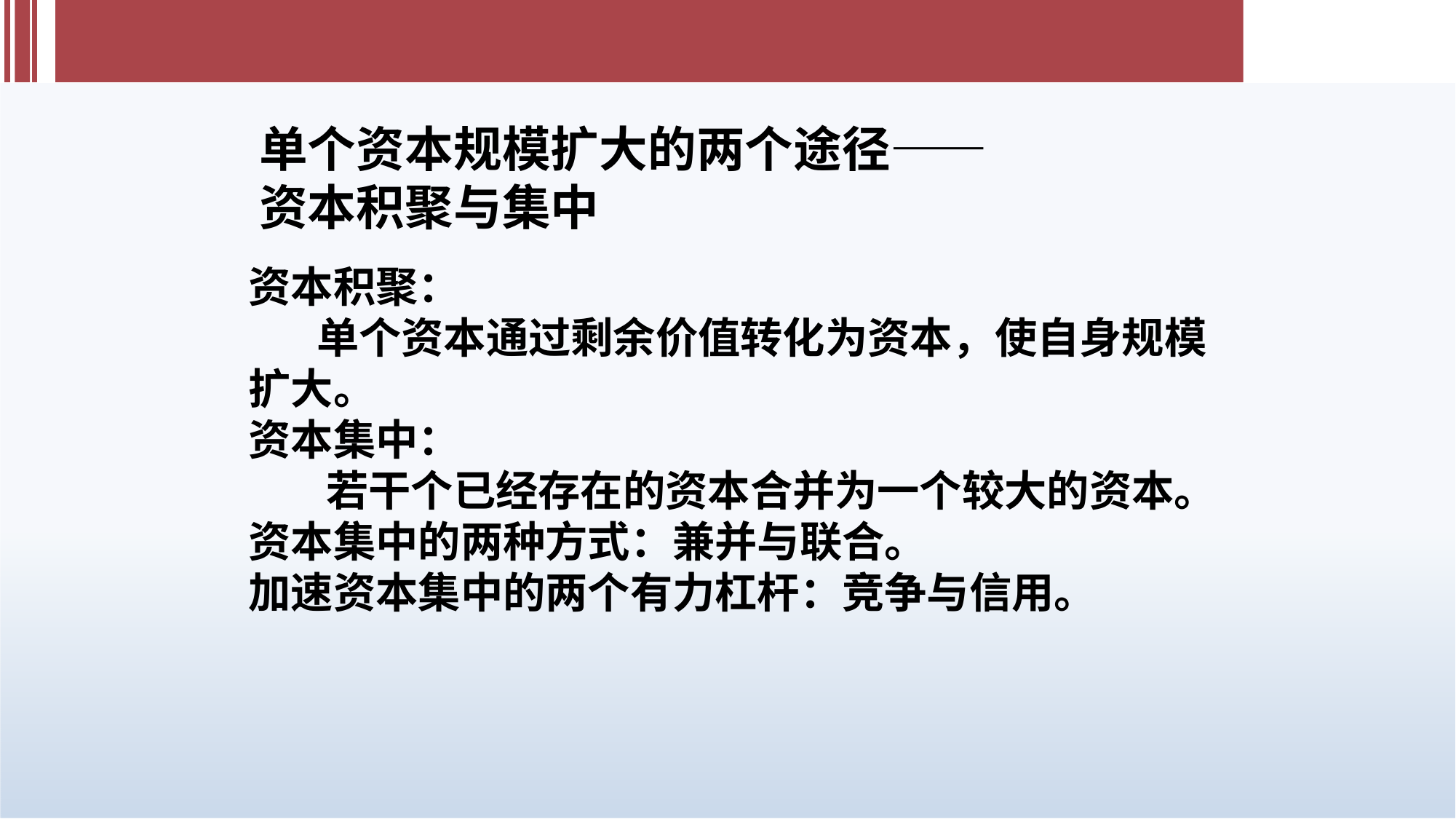

# 单个资本规模扩大的两个途径—— 资本积聚与集中
资本积聚：
      单个资本通过剩余价值转化为资本，使自身规模扩大。
资本集中：
       若干个已经存在的资本合并为一个较大的资本。
资本集中的两种方式：兼并与联合。
加速资本集中的两个有力杠杆：竞争与信用。